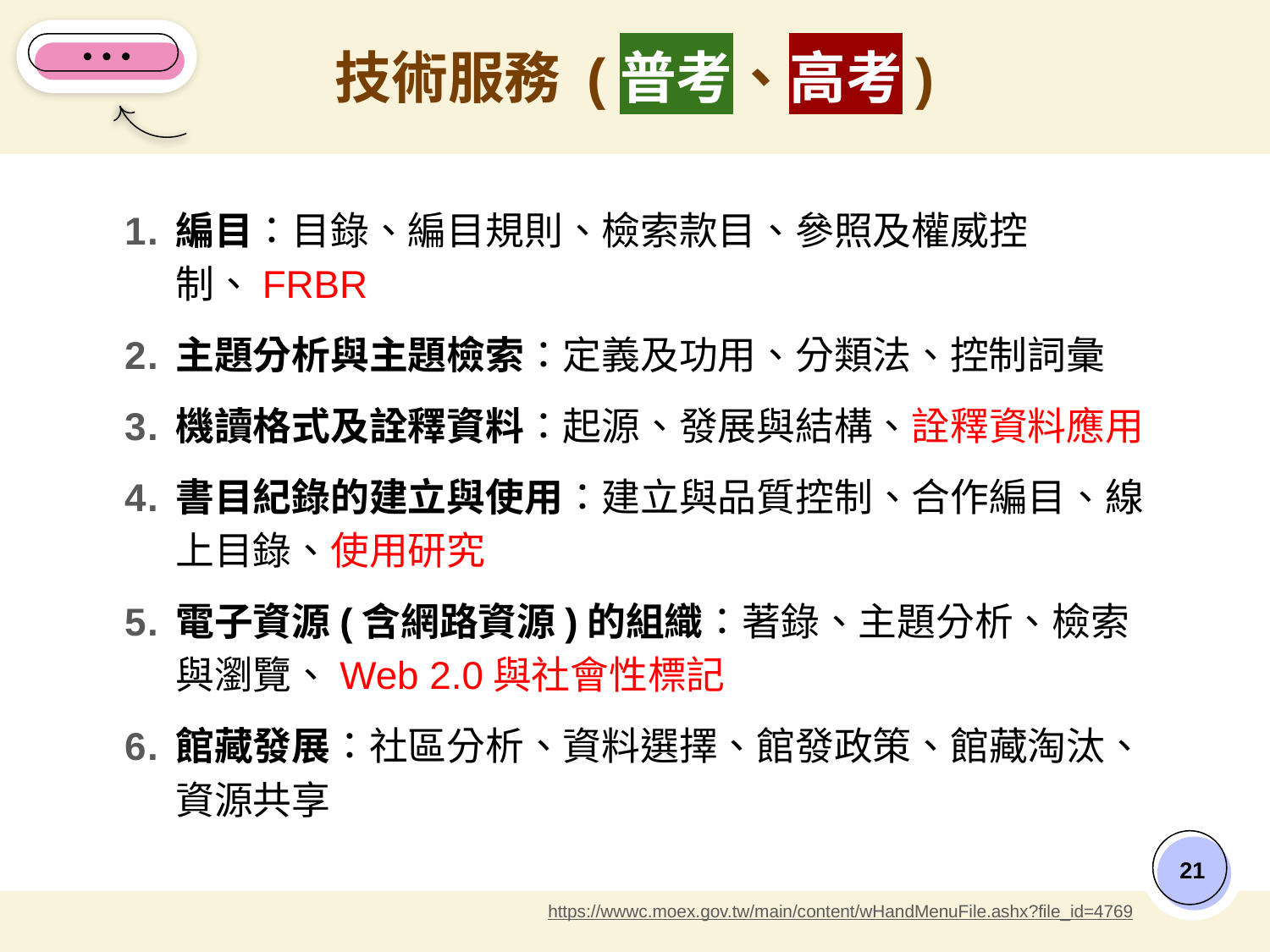

# 技術服務 (普考、高考)
編目：目錄、編目規則、檢索款目、參照及權威控制、FRBR
主題分析與主題檢索：定義及功用、分類法、控制詞彙
機讀格式及詮釋資料：起源、發展與結構、詮釋資料應用
書目紀錄的建立與使用：建立與品質控制、合作編目、線上目錄、使用研究
電子資源(含網路資源)的組織：著錄、主題分析、檢索與瀏覽、Web 2.0與社會性標記
館藏發展：社區分析、資料選擇、館發政策、館藏淘汰、資源共享
21

https://wwwc.moex.gov.tw/main/content/wHandMenuFile.ashx?file_id=4769